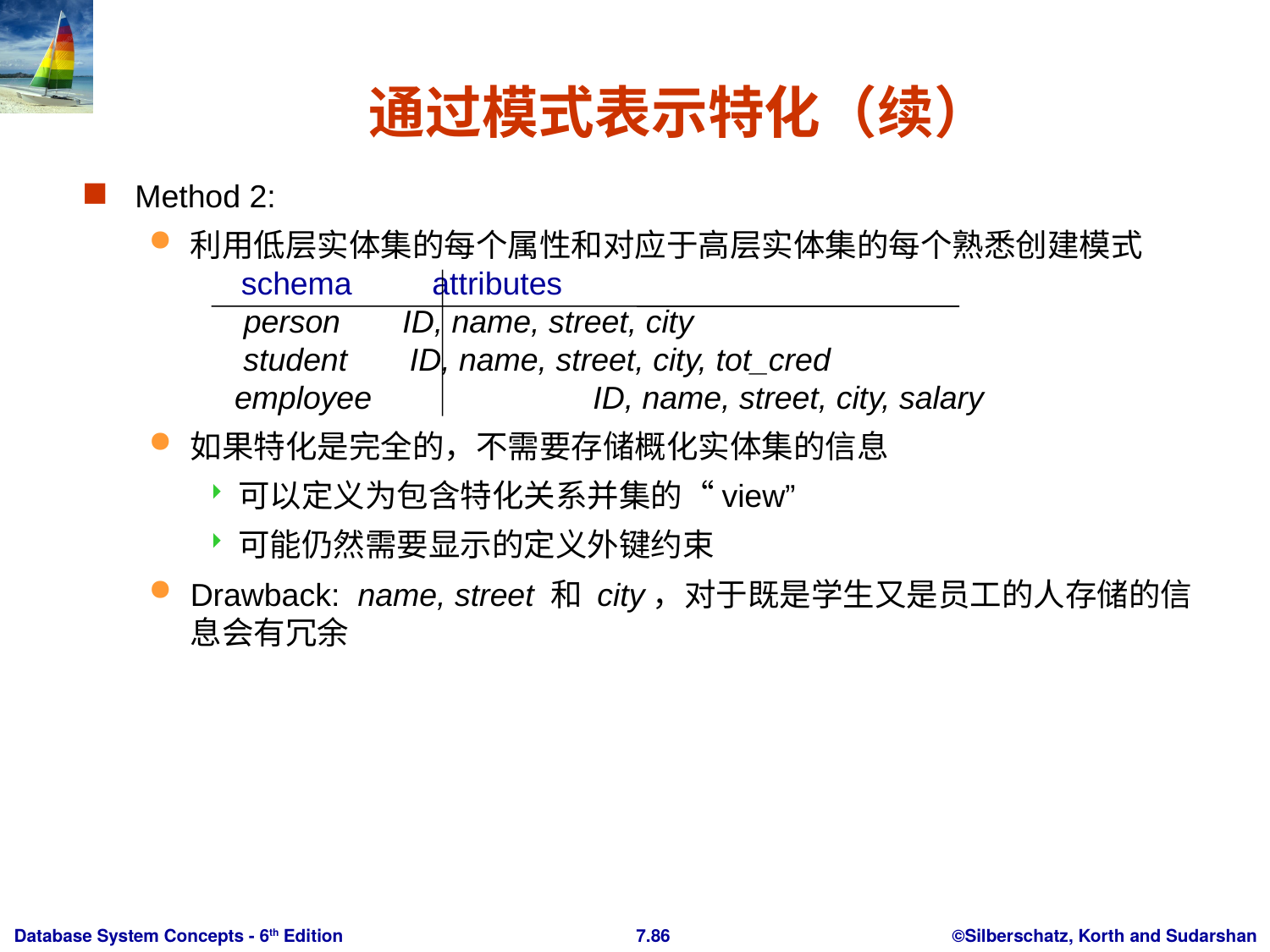

# 通过模式表示特化（续）
Method 2:
利用低层实体集的每个属性和对应于高层实体集的每个熟悉创建模式
      schema 	        attributes
      person	       ID, name, street, city
      student	       ID, name, street, city, tot_cred
     employee 	       ID, name, street, city, salary
如果特化是完全的，不需要存储概化实体集的信息
可以定义为包含特化关系并集的“view”
可能仍然需要显示的定义外键约束
Drawback:  name, street 和 city，对于既是学生又是员工的人存储的信息会有冗余